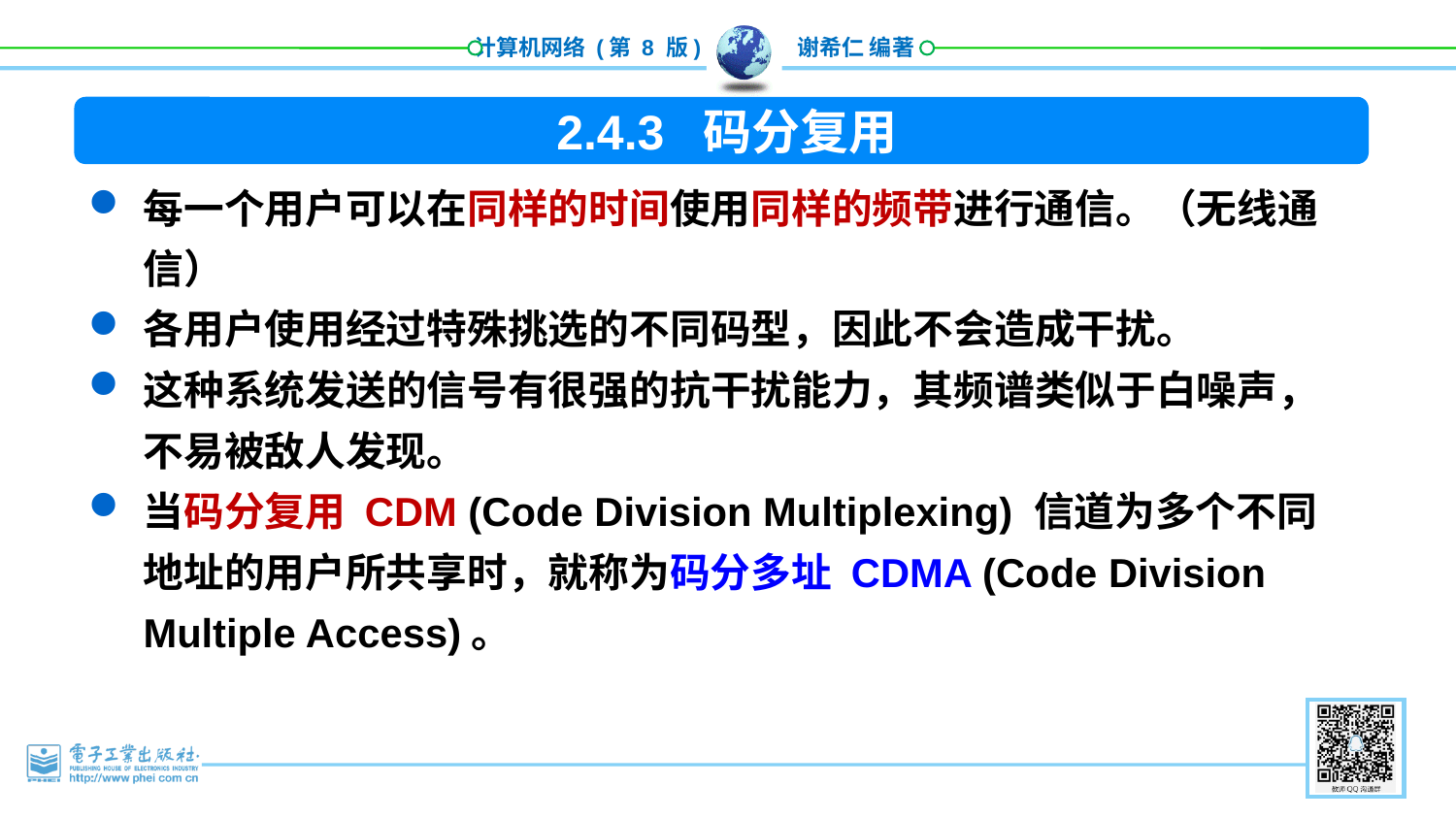

2.4.3  码分复用
每一个用户可以在同样的时间使用同样的频带进行通信。（无线通信）
各用户使用经过特殊挑选的不同码型，因此不会造成干扰。
这种系统发送的信号有很强的抗干扰能力，其频谱类似于白噪声，不易被敌人发现。
当码分复用 CDM (Code Division Multiplexing) 信道为多个不同地址的用户所共享时，就称为码分多址 CDMA (Code Division Multiple Access)。